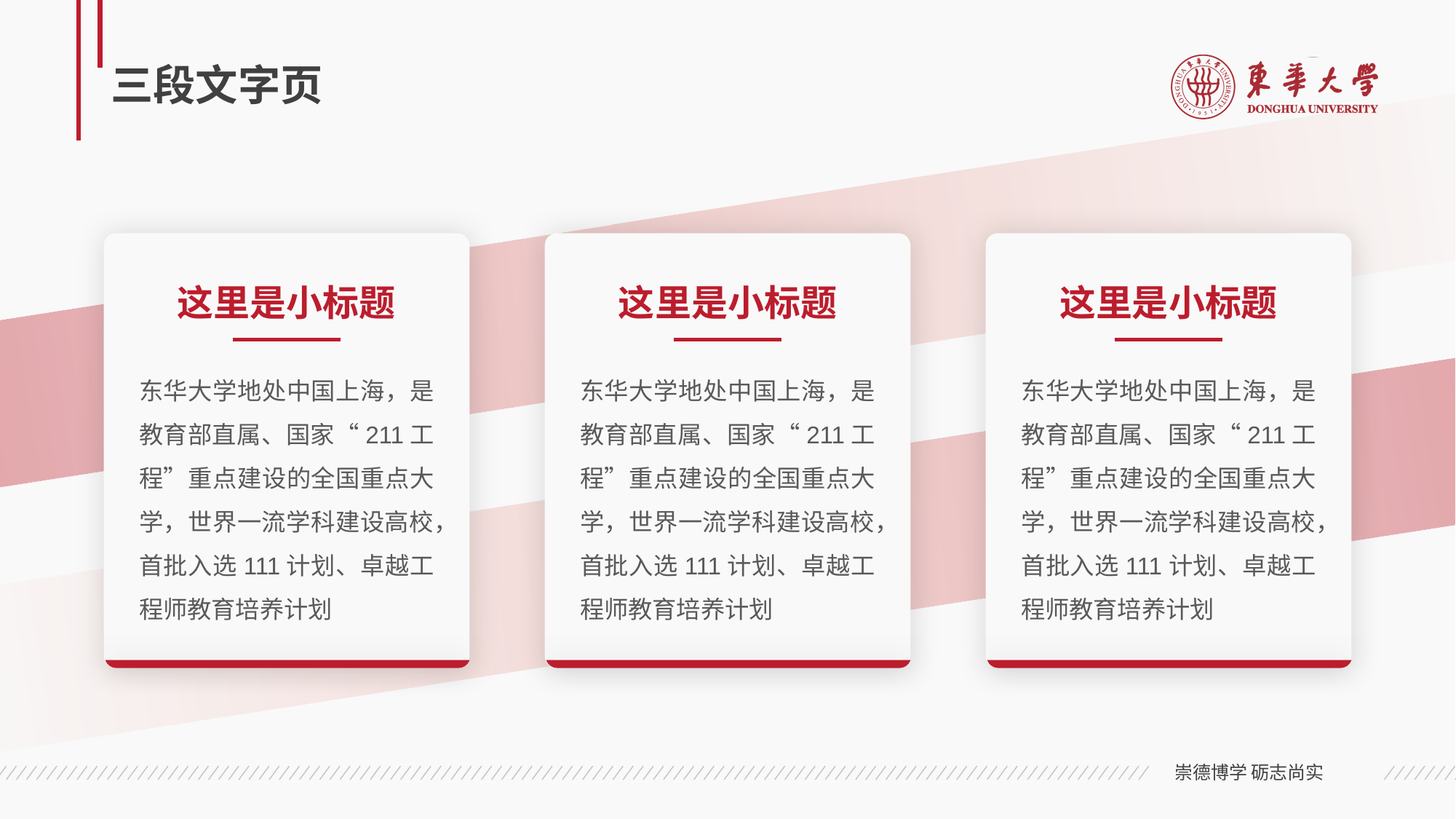

# 三段文字页

这里是小标题
这里是小标题
这里是小标题
东华大学地处中国上海，是教育部直属、国家“211工程”重点建设的全国重点大学，世界一流学科建设高校，首批入选111计划、卓越工程师教育培养计划
东华大学地处中国上海，是教育部直属、国家“211工程”重点建设的全国重点大学，世界一流学科建设高校，首批入选111计划、卓越工程师教育培养计划
东华大学地处中国上海，是教育部直属、国家“211工程”重点建设的全国重点大学，世界一流学科建设高校，首批入选111计划、卓越工程师教育培养计划